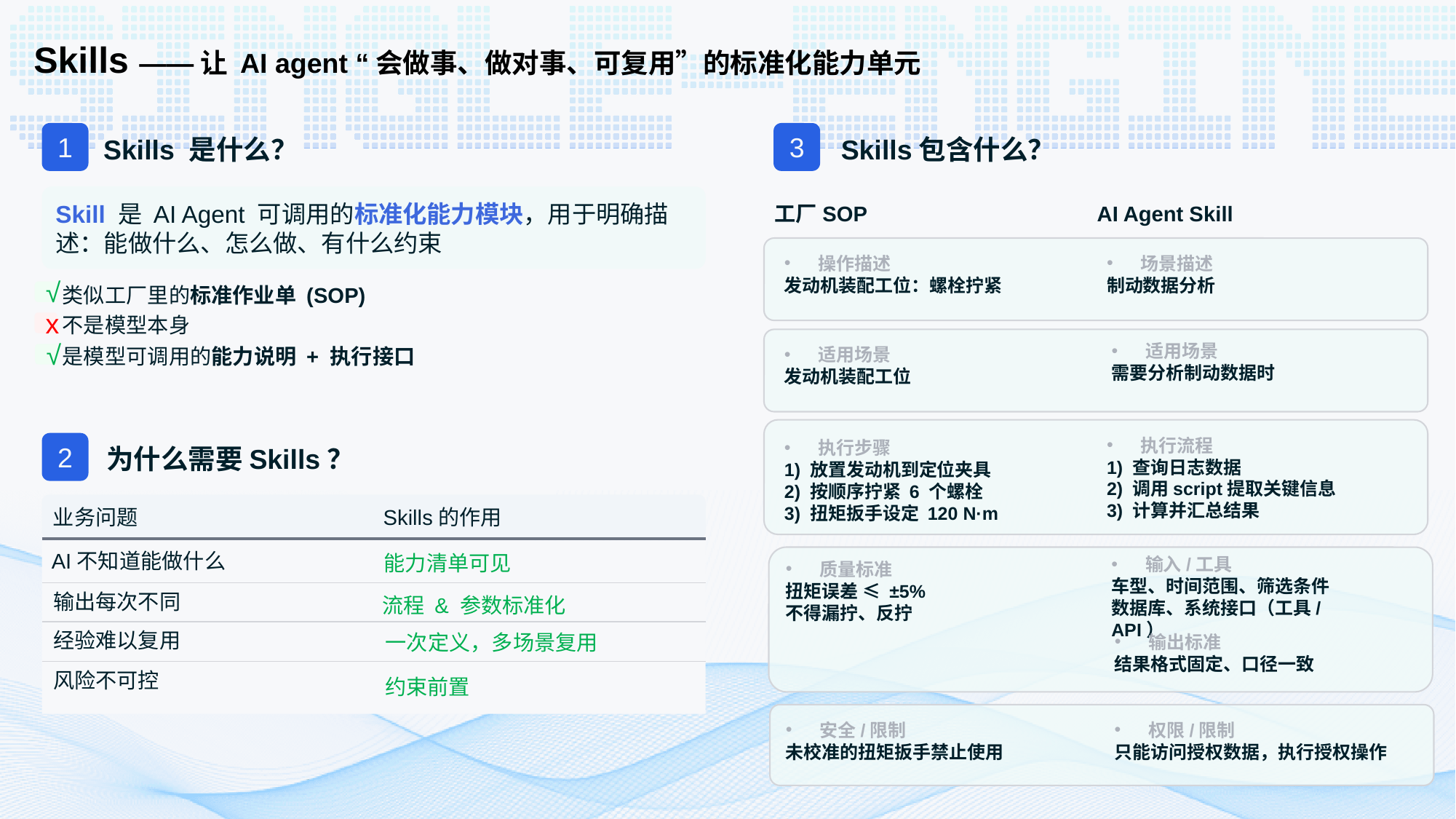

Skills ——让 AI agent “会做事、做对事、可复用”的标准化能力单元

1
3
Skills 是什么？
Skills包含什么？
Skill 是 AI Agent 可调用的标准化能力模块，用于明确描述：能做什么、怎么做、有什么约束
工厂SOP
AI Agent Skill

场景描述
制动数据分析
操作描述
发动机装配工位：螺栓拧紧
类似工厂里的标准作业单 (SOP)
不是模型本身
是模型可调用的能力说明 + 执行接口
√
x

适用场景
需要分析制动数据时
适用场景
发动机装配工位
√

执行流程
1) 查询日志数据
2) 调用script提取关键信息
3) 计算并汇总结果
执行步骤
1) 放置发动机到定位夹具
2) 按顺序拧紧 6 个螺栓
3) 扭矩扳手设定 120 N·m
2
为什么需要Skills？

Skills的作用
业务问题

AI不知道能做什么
能力清单可见

输入/工具
车型、时间范围、筛选条件
数据库、系统接口（工具/API）
质量标准
扭矩误差 ≤ ±5%
不得漏拧、反拧
输出每次不同
流程 & 参数标准化
经验难以复用
一次定义，多场景复用
输出标准
结果格式固定、口径一致
风险不可控
约束前置

权限/限制
只能访问授权数据，执行授权操作
安全/限制
未校准的扭矩扳手禁止使用